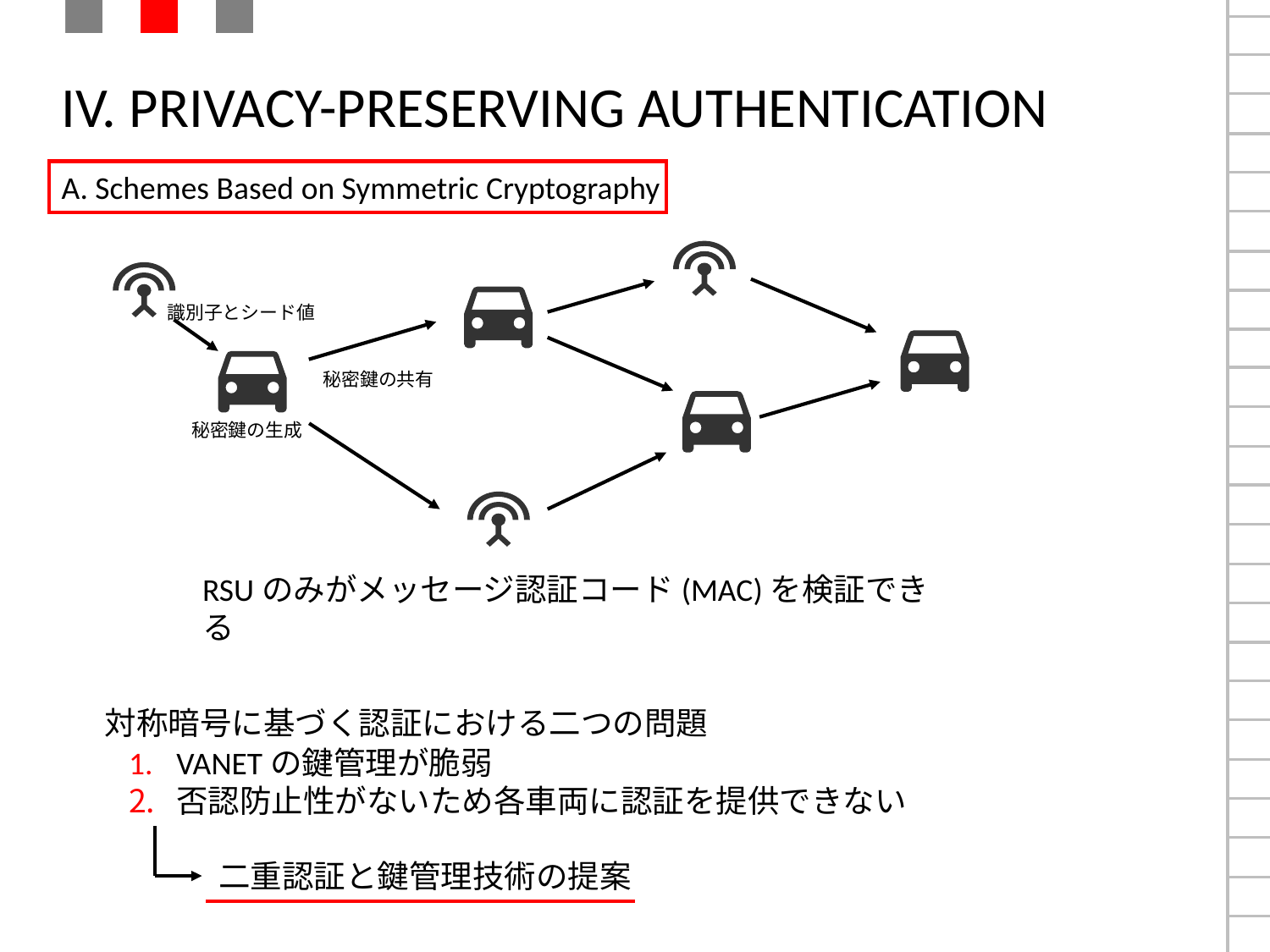

# IV. PRIVACY-PRESERVING AUTHENTICATION
A. Schemes Based on Symmetric Cryptography

識別子とシード値

秘密鍵の共有

秘密鍵の生成

RSUのみがメッセージ認証コード(MAC)を検証できる
対称暗号に基づく認証における二つの問題
VANETの鍵管理が脆弱
否認防止性がないため各車両に認証を提供できない
二重認証と鍵管理技術の提案